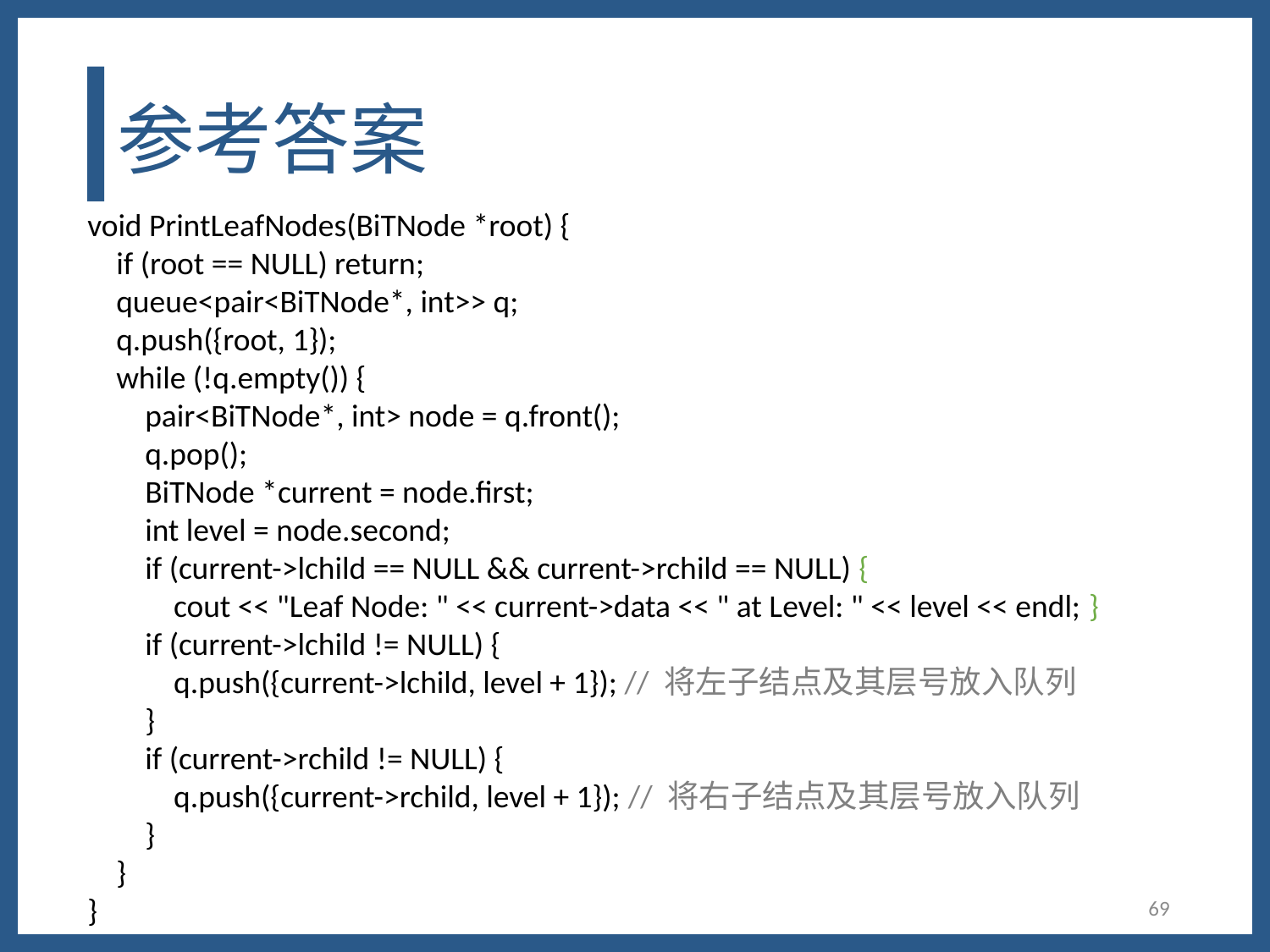

# 参考答案
void PrintLeafNodes(BiTNode *root) {
    if (root == NULL) return;
    queue<pair<BiTNode*, int>> q;
    q.push({root, 1});
    while (!q.empty()) {
        pair<BiTNode*, int> node = q.front();
        q.pop();
        BiTNode *current = node.first;
        int level = node.second;
        if (current->lchild == NULL && current->rchild == NULL) {
            cout << "Leaf Node: " << current->data << " at Level: " << level << endl; }
        if (current->lchild != NULL) {
            q.push({current->lchild, level + 1}); // 将左子结点及其层号放入队列
        }
        if (current->rchild != NULL) {
            q.push({current->rchild, level + 1}); // 将右子结点及其层号放入队列
        }
    }
}
69